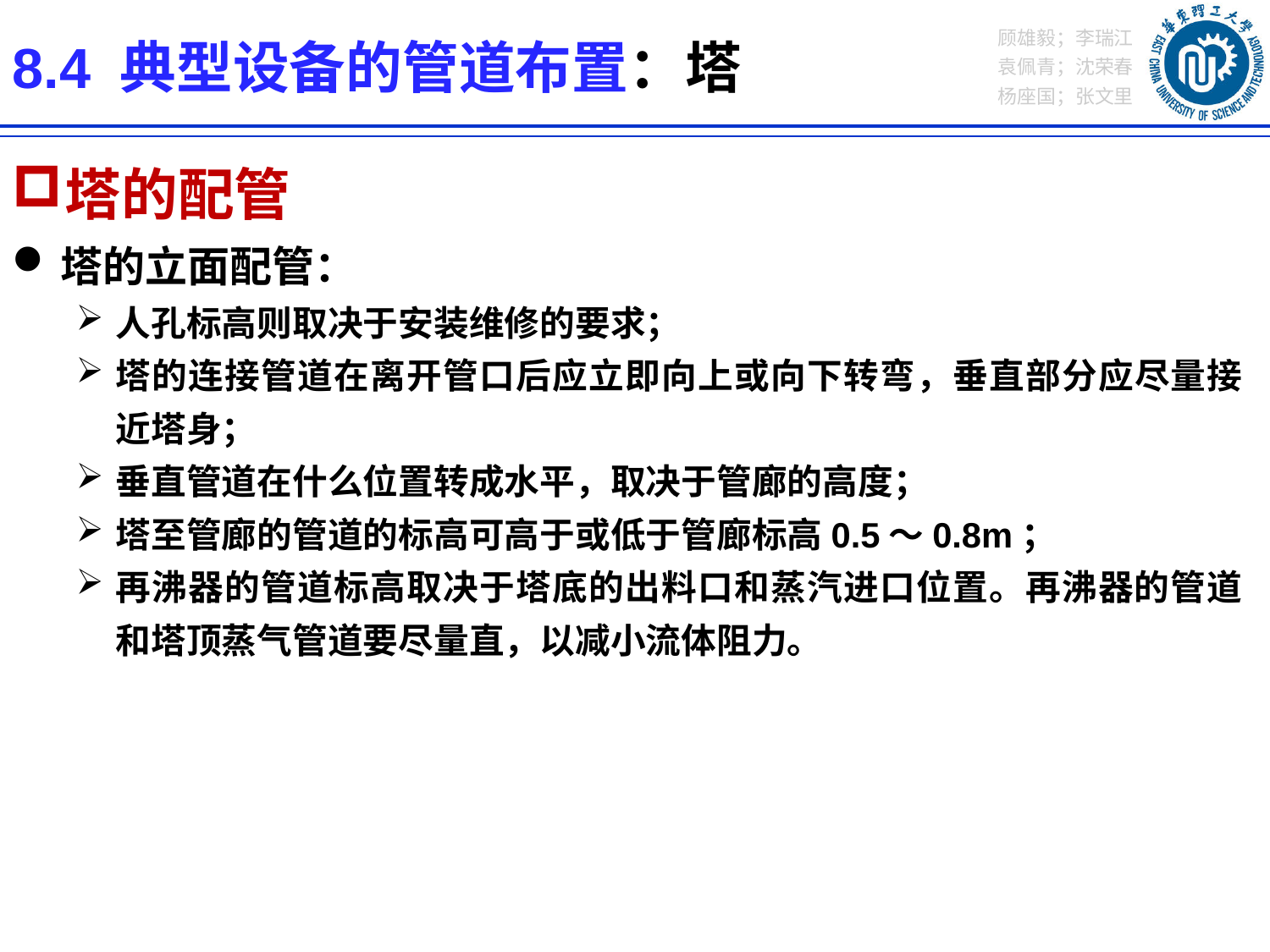

8.4 典型设备的管道布置：塔
塔的配管
塔的立面配管：
人孔标高则取决于安装维修的要求；
塔的连接管道在离开管口后应立即向上或向下转弯，垂直部分应尽量接近塔身；
垂直管道在什么位置转成水平，取决于管廊的高度；
塔至管廊的管道的标高可高于或低于管廊标高0.5～0.8m；
再沸器的管道标高取决于塔底的出料口和蒸汽进口位置。再沸器的管道和塔顶蒸气管道要尽量直，以减小流体阻力。